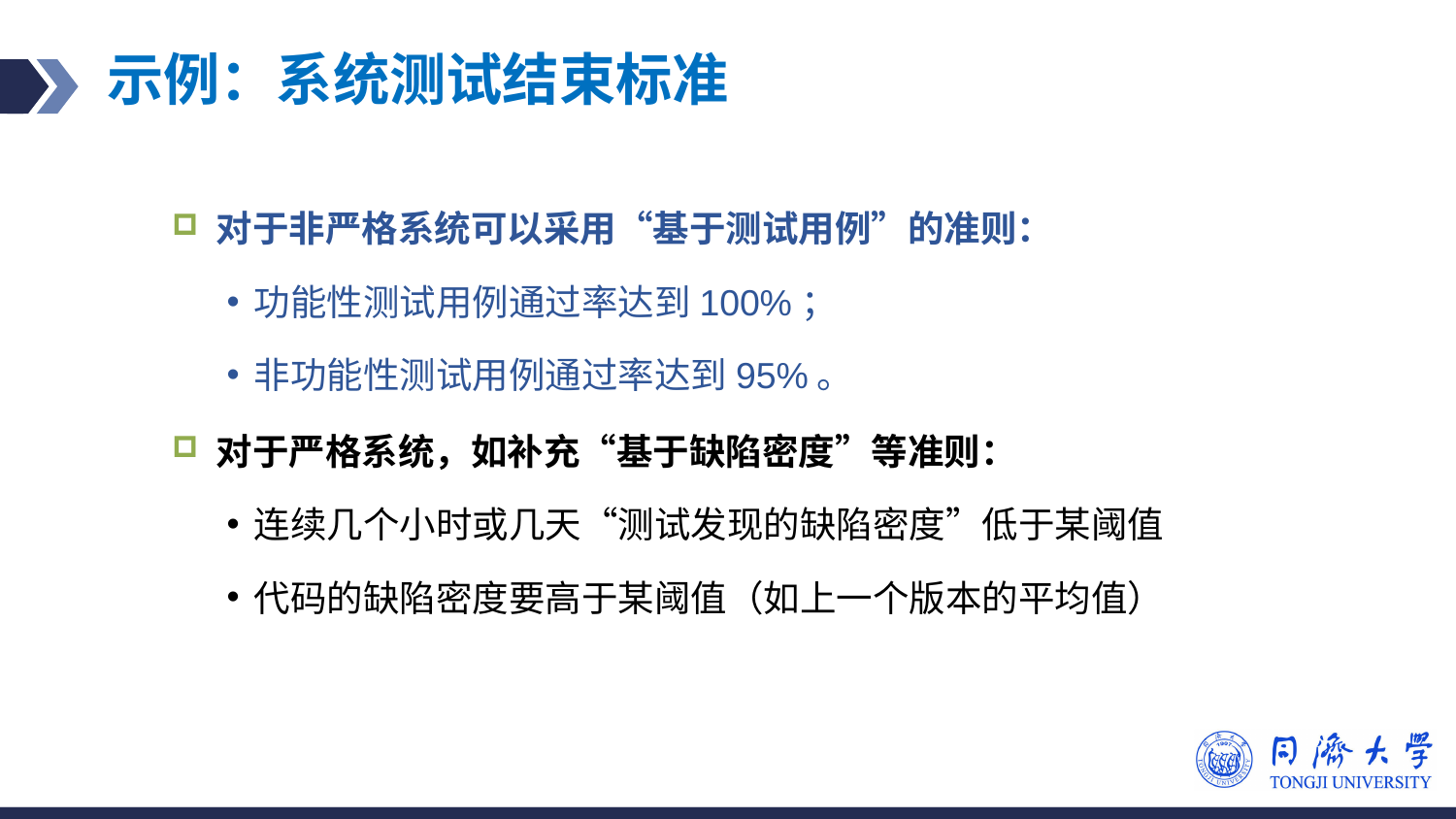

# 示例：系统测试结束标准
 对于非严格系统可以采用“基于测试用例”的准则：
功能性测试用例通过率达到100%；
非功能性测试用例通过率达到95%。
 对于严格系统，如补充“基于缺陷密度”等准则：
连续几个小时或几天“测试发现的缺陷密度”低于某阈值
代码的缺陷密度要高于某阈值（如上一个版本的平均值）